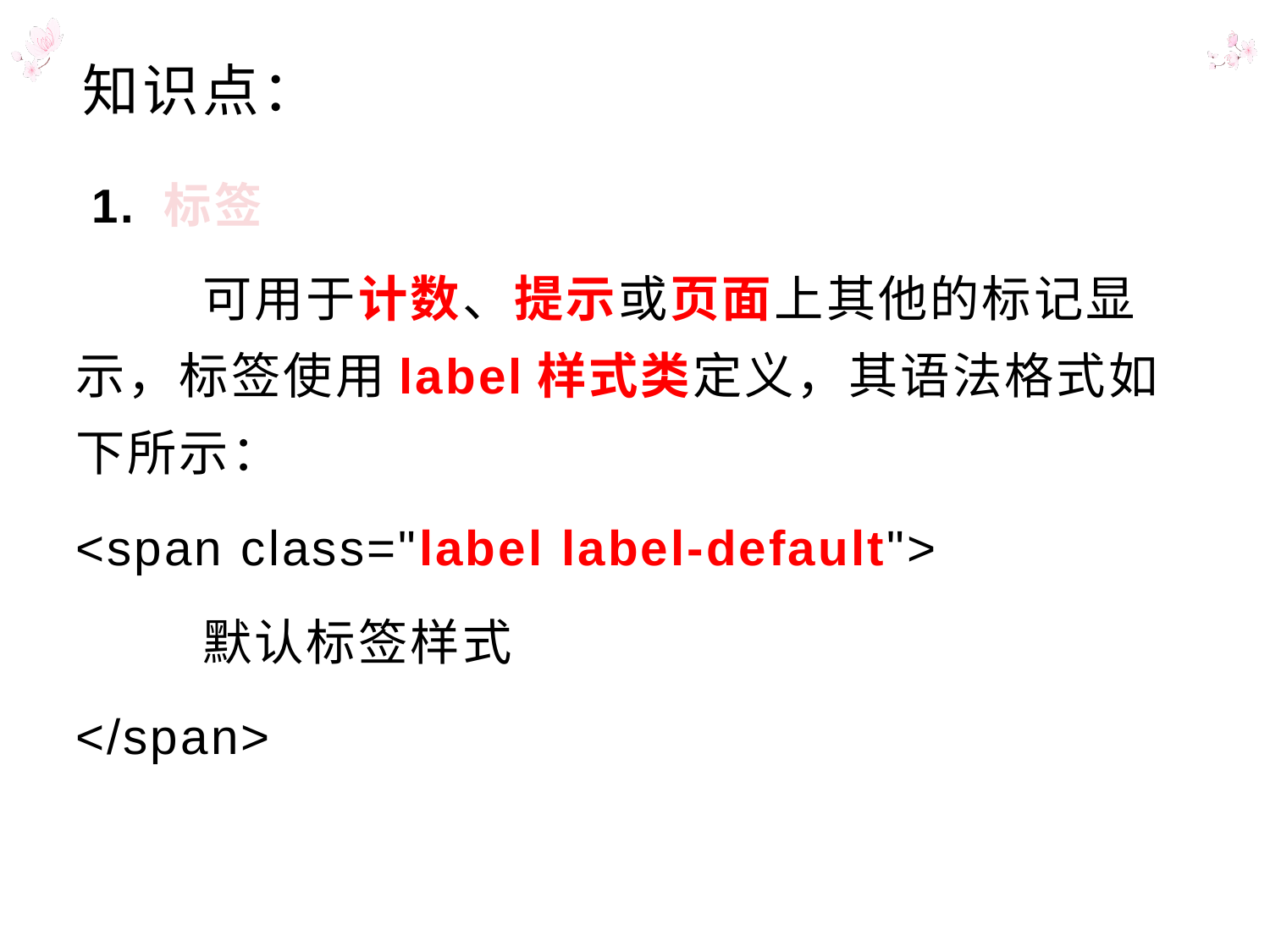

# 知识点：
 1. 标签
	可用于计数、提示或页面上其他的标记显示，标签使用label样式类定义，其语法格式如下所示：
<span class="label label-default">
	默认标签样式
</span>